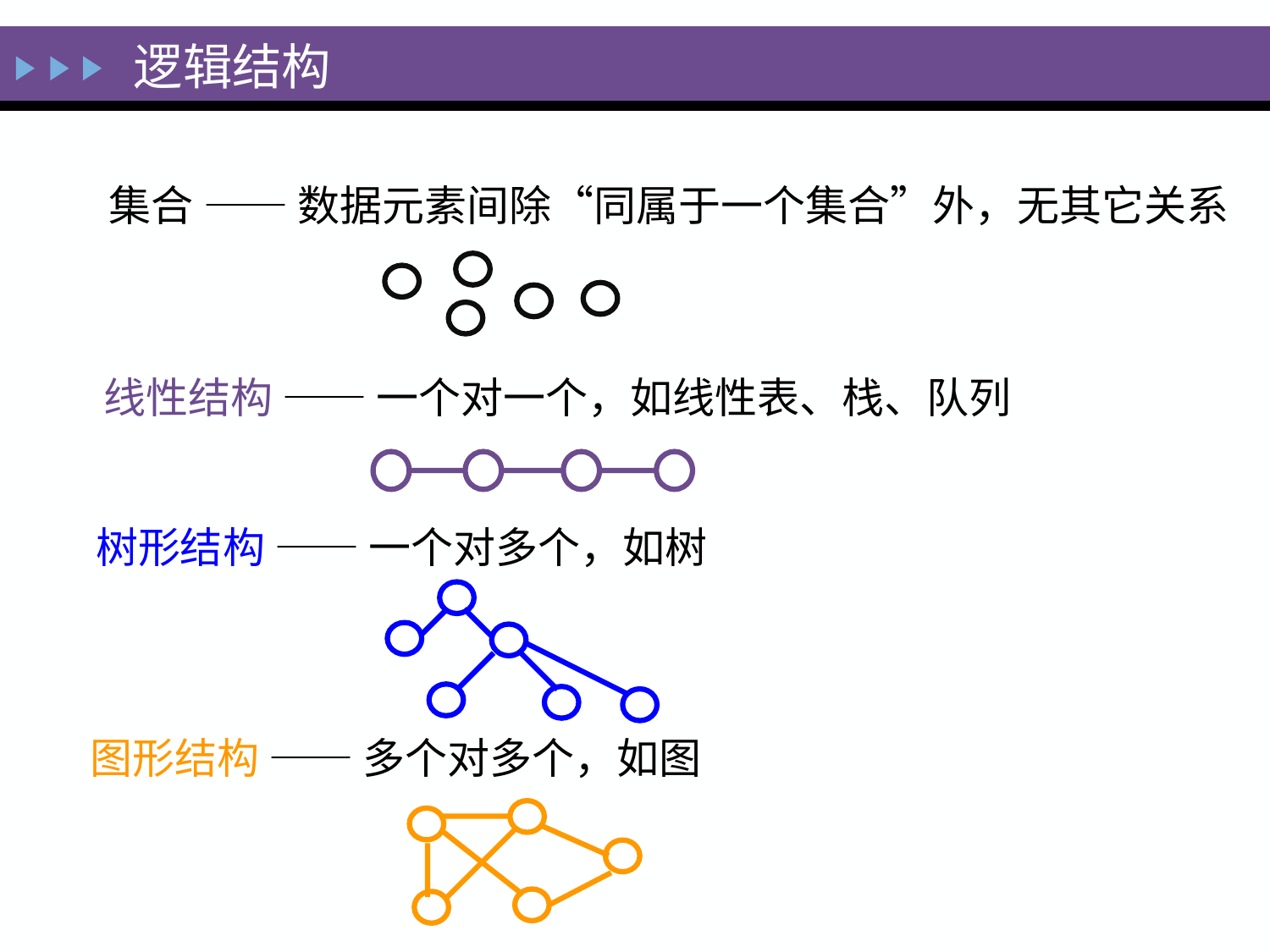

逻辑结构
集合 —— 数据元素间除“同属于一个集合”外，无其它关系

线性结构 —— 一个对一个，如线性表、栈、队列

树形结构 —— 一个对多个，如树

图形结构 —— 多个对多个，如图